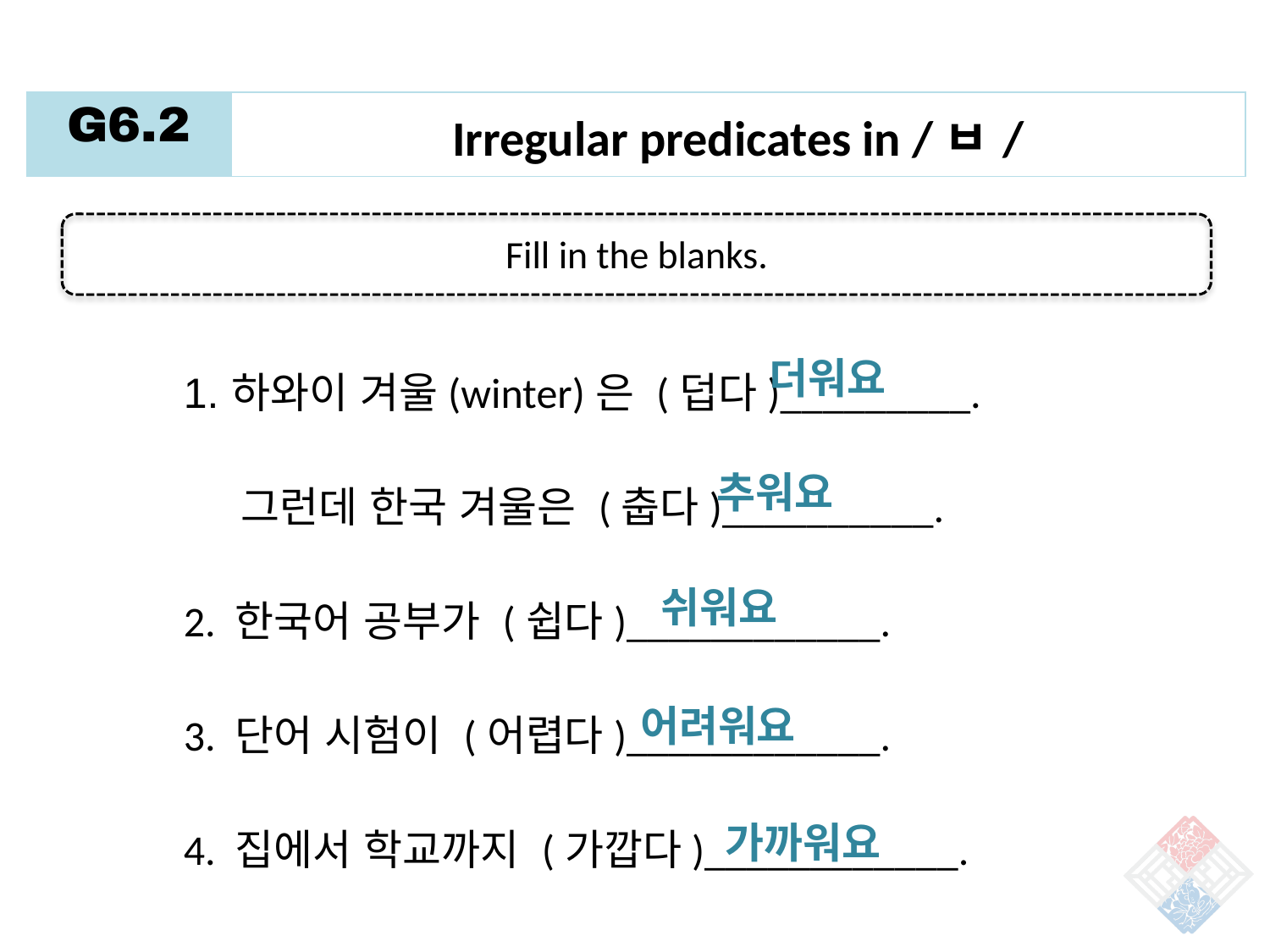

| G6.2 | Irregular predicates in /ㅂ/ |
| --- | --- |

Fill in the blanks.
하와이 겨울(winter)은 (덥다)_________.
    그런데 한국 겨울은 (춥다)__________.
2. 한국어 공부가 (쉽다)____________.
3. 단어 시험이 (어렵다)____________.
4. 집에서 학교까지 (가깝다)____________.
더워요
추워요
쉬워요
어려워요
가까워요